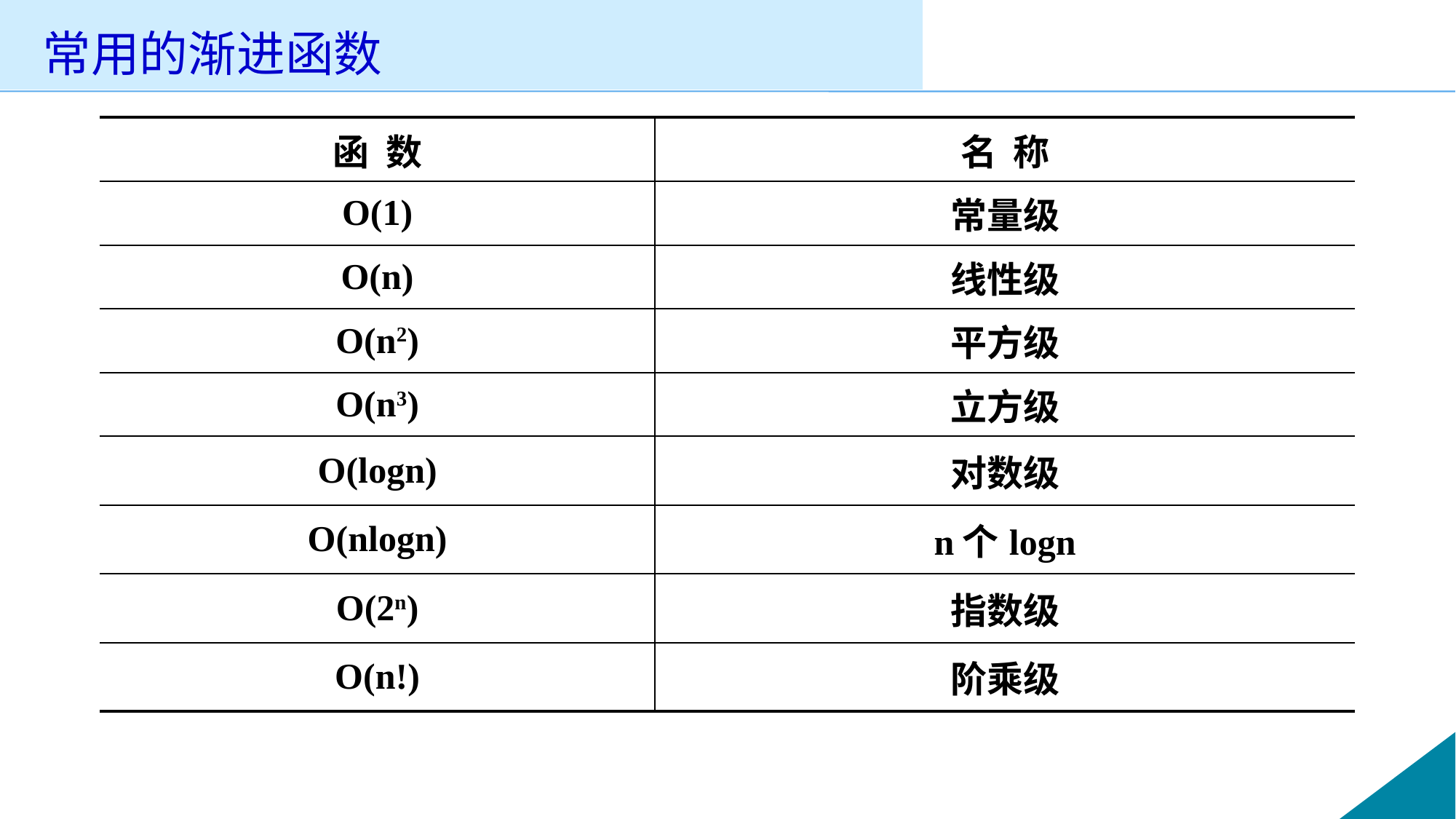

# 常用的渐进函数
| 函 数 | 名 称 |
| --- | --- |
| O(1) | 常量级 |
| O(n) | 线性级 |
| O(n2) | 平方级 |
| O(n3) | 立方级 |
| O(logn) | 对数级 |
| O(nlogn) | n个logn |
| O(2n) | 指数级 |
| O(n!) | 阶乘级 |